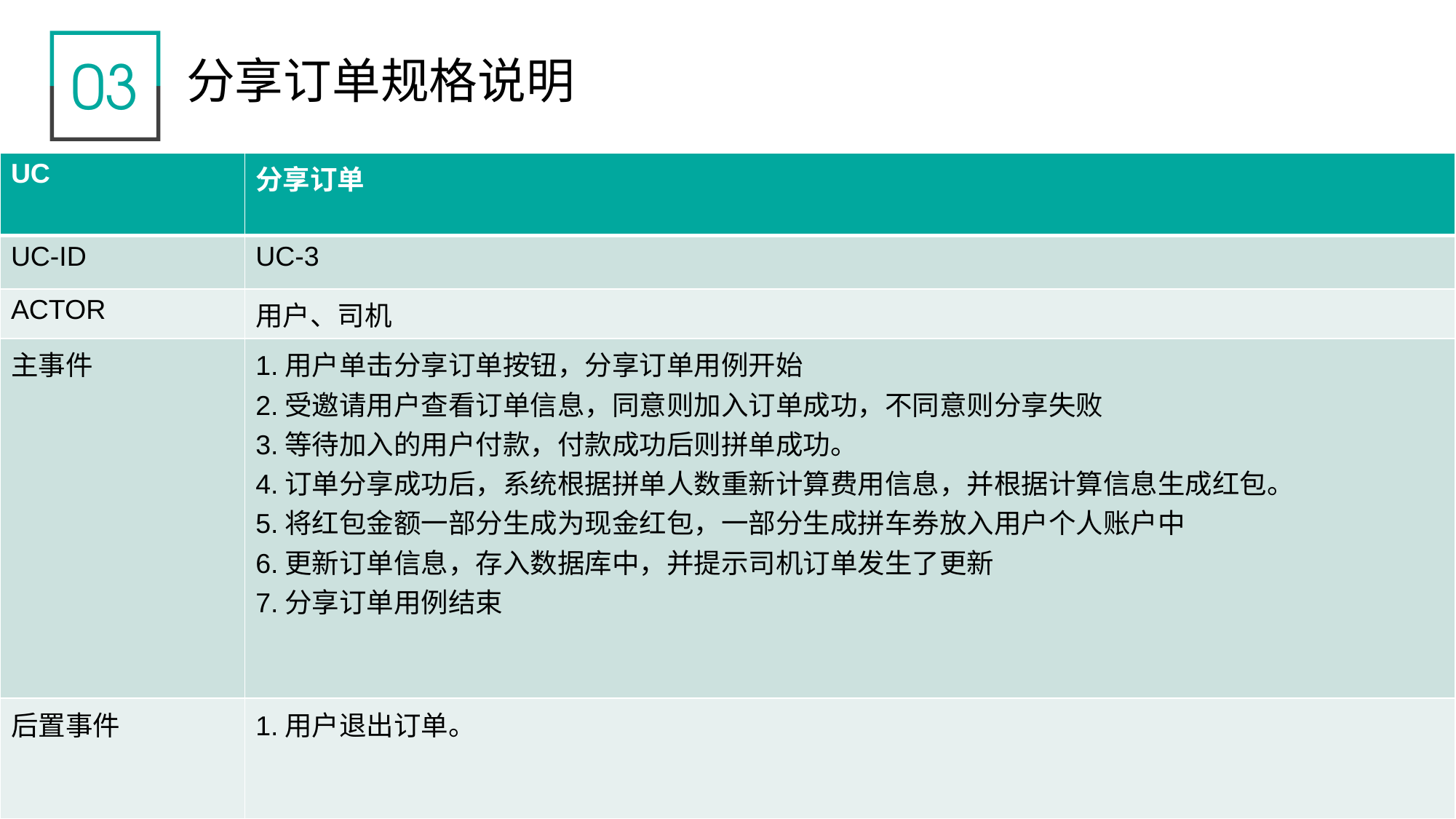

03
分享订单规格说明

| UC | 分享订单 |
| --- | --- |
| UC-ID | UC-3 |
| ACTOR | 用户、司机 |
| 主事件 | 1.用户单击分享订单按钮，分享订单用例开始 2.受邀请用户查看订单信息，同意则加入订单成功，不同意则分享失败 3.等待加入的用户付款，付款成功后则拼单成功。 4.订单分享成功后，系统根据拼单人数重新计算费用信息，并根据计算信息生成红包。 5.将红包金额一部分生成为现金红包，一部分生成拼车券放入用户个人账户中 6.更新订单信息，存入数据库中，并提示司机订单发生了更新 7.分享订单用例结束 |
| 后置事件 | 1.用户退出订单。 |